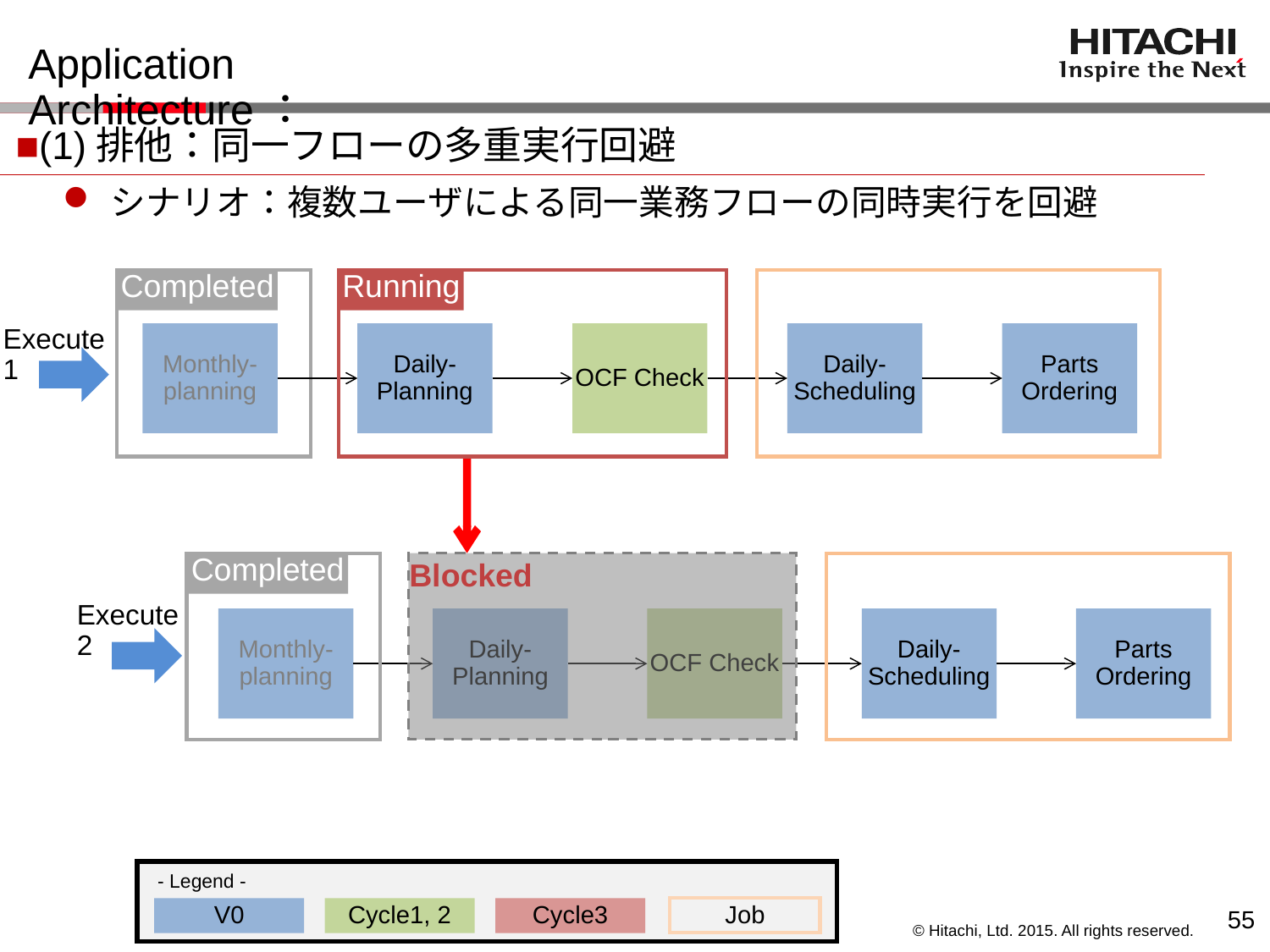

# Application Architecture：
■(1)排他：同一フローの多重実行回避
シナリオ：複数ユーザによる同一業務フローの同時実行を回避
Completed

Running

Execute 1
Monthly-
planning
Daily-
Planning
OCF Check
Daily-
Scheduling
Parts
Ordering

Blocked

Completed
Execute 2
Monthly-
planning
Daily-
Planning
OCF Check
Daily-
Scheduling
Parts
Ordering

- Legend -

Job
V0
Cycle1, 2
Cycle3
55